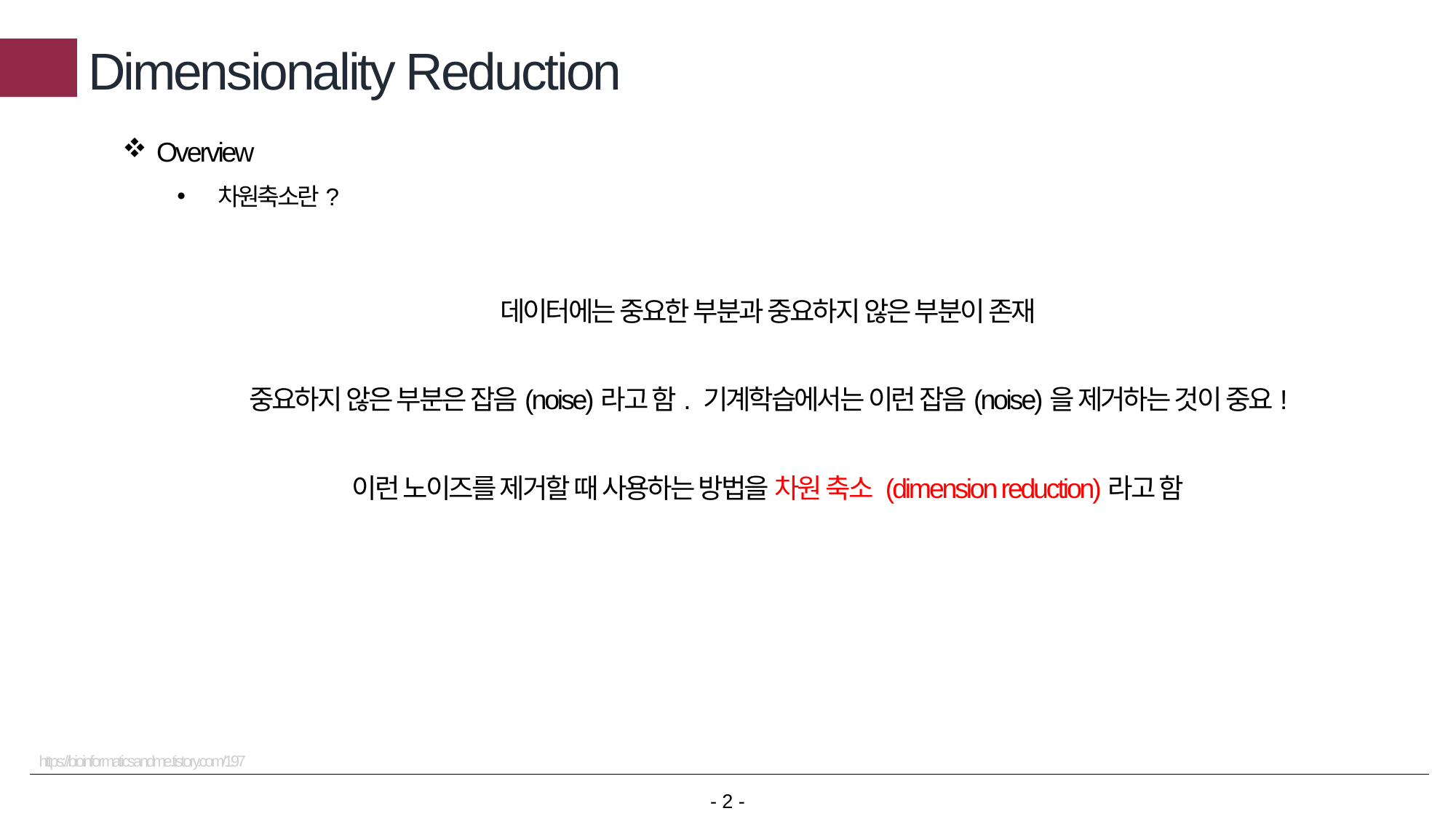

# Dimensionality Reduction
Overview
차원축소란?
데이터에는 중요한 부분과 중요하지 않은 부분이 존재
중요하지 않은 부분은 잡음(noise)라고 함. 기계학습에서는 이런 잡음(noise)을 제거하는 것이 중요!
이런 노이즈를 제거할 때 사용하는 방법을 차원 축소 (dimension reduction)라고 함
https://bioinformaticsandme.tistory.com/197